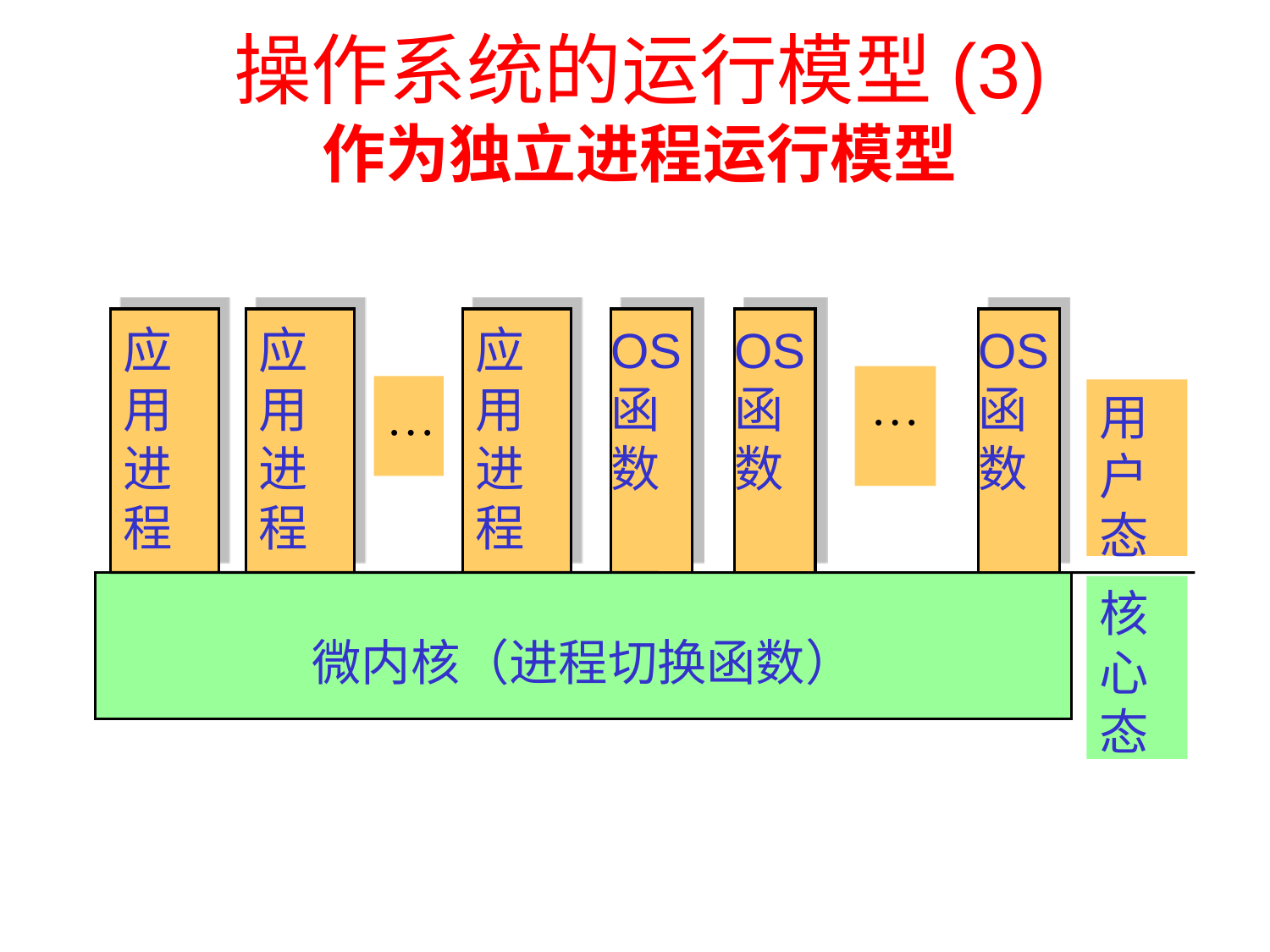

# 操作系统的运行模型(3) 作为独立进程运行模型

应用
进程
应用
进程
应用
进程
OS
函数

OS
函数

OS
函数

…
…
用户态

微内核（进程切换函数）

核心态